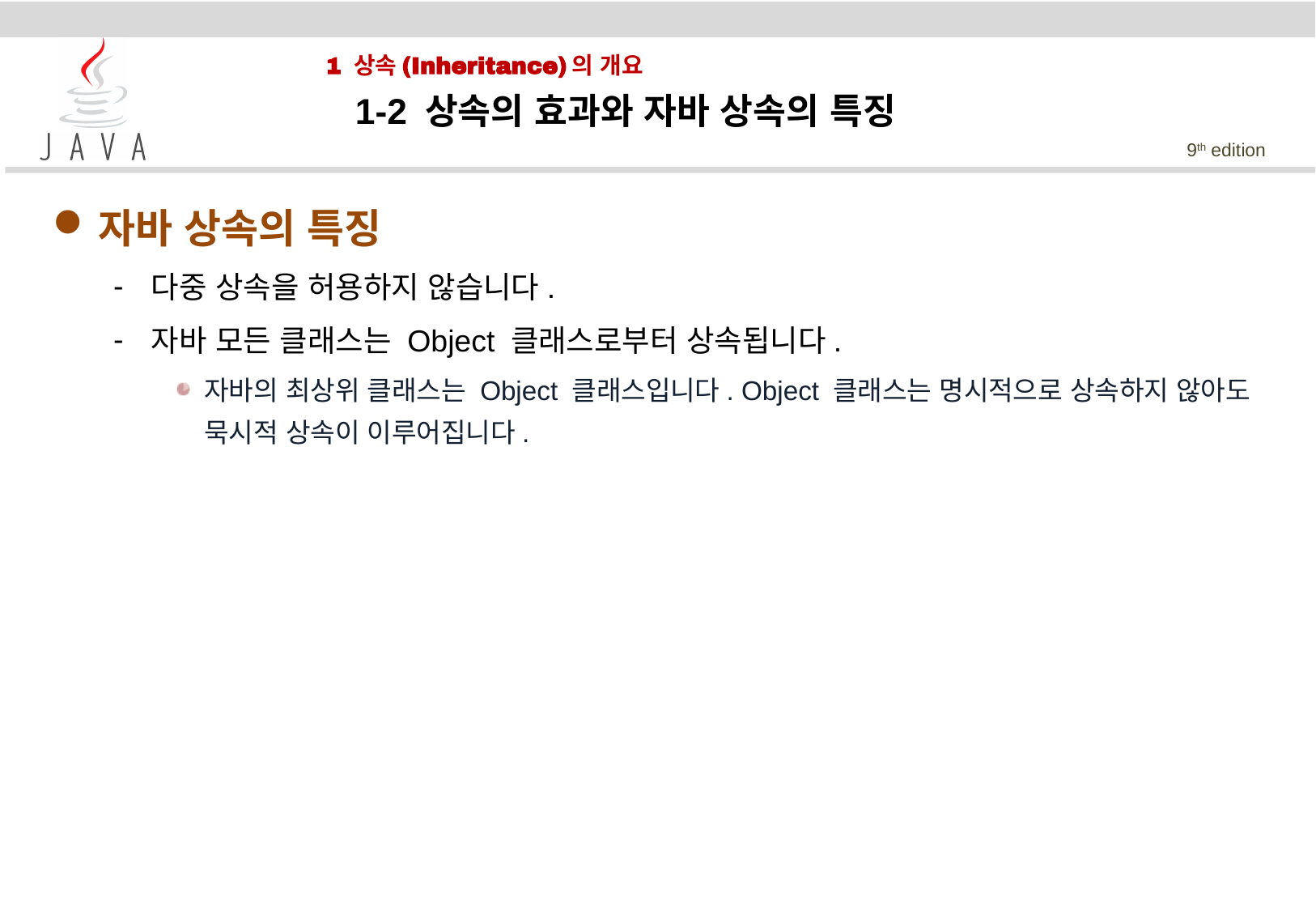

# 1 상속(Inheritance)의 개요
   1-2 상속의 효과와 자바 상속의 특징
자바 상속의 특징
다중 상속을 허용하지 않습니다.
자바 모든 클래스는 Object 클래스로부터 상속됩니다.
자바의 최상위 클래스는 Object 클래스입니다. Object 클래스는 명시적으로 상속하지 않아도 묵시적 상속이 이루어집니다.